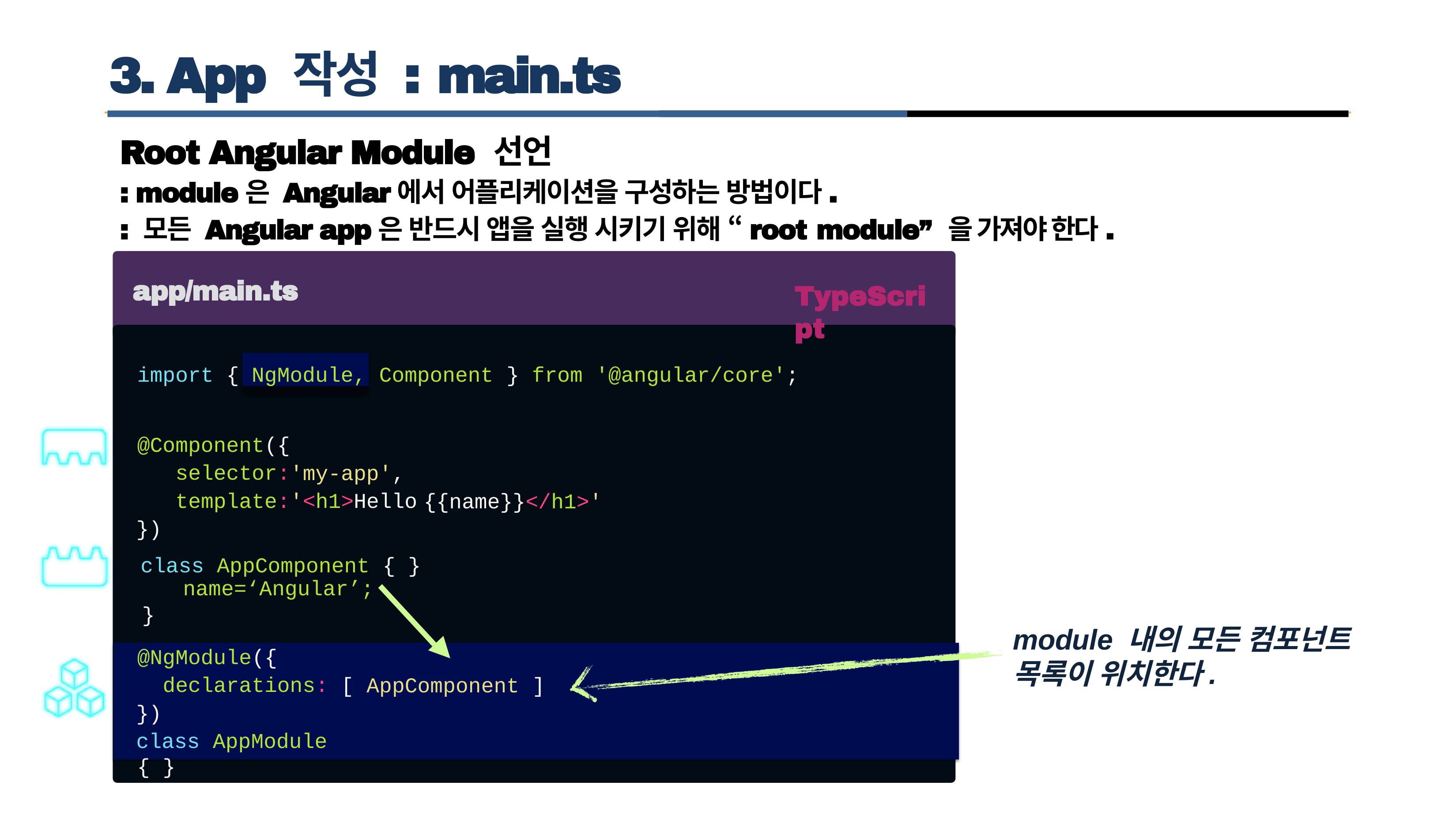

# 3. App 작성 : main.ts

Root Angular Module 선언
: module은 Angular에서 어플리케이션을 구성하는 방법이다.
: 모든 Angular app은 반드시 앱을 실행 시키기 위해 “root module” 을 가져야 한다.

app/main.ts
TypeScript

NgModule,
import {
Component
} from
'@angular/core';

@Component({  selector:  template:
})
'my-app',  '<h1>Hello
{{name}}</h1>'

class
AppComponent { }
name=‘Angular’;

}
module 내의 모든 컴포넌트 목록이 위치한다.

@NgModule({
  declarations:
})
class AppModule { }

[ AppComponent ]